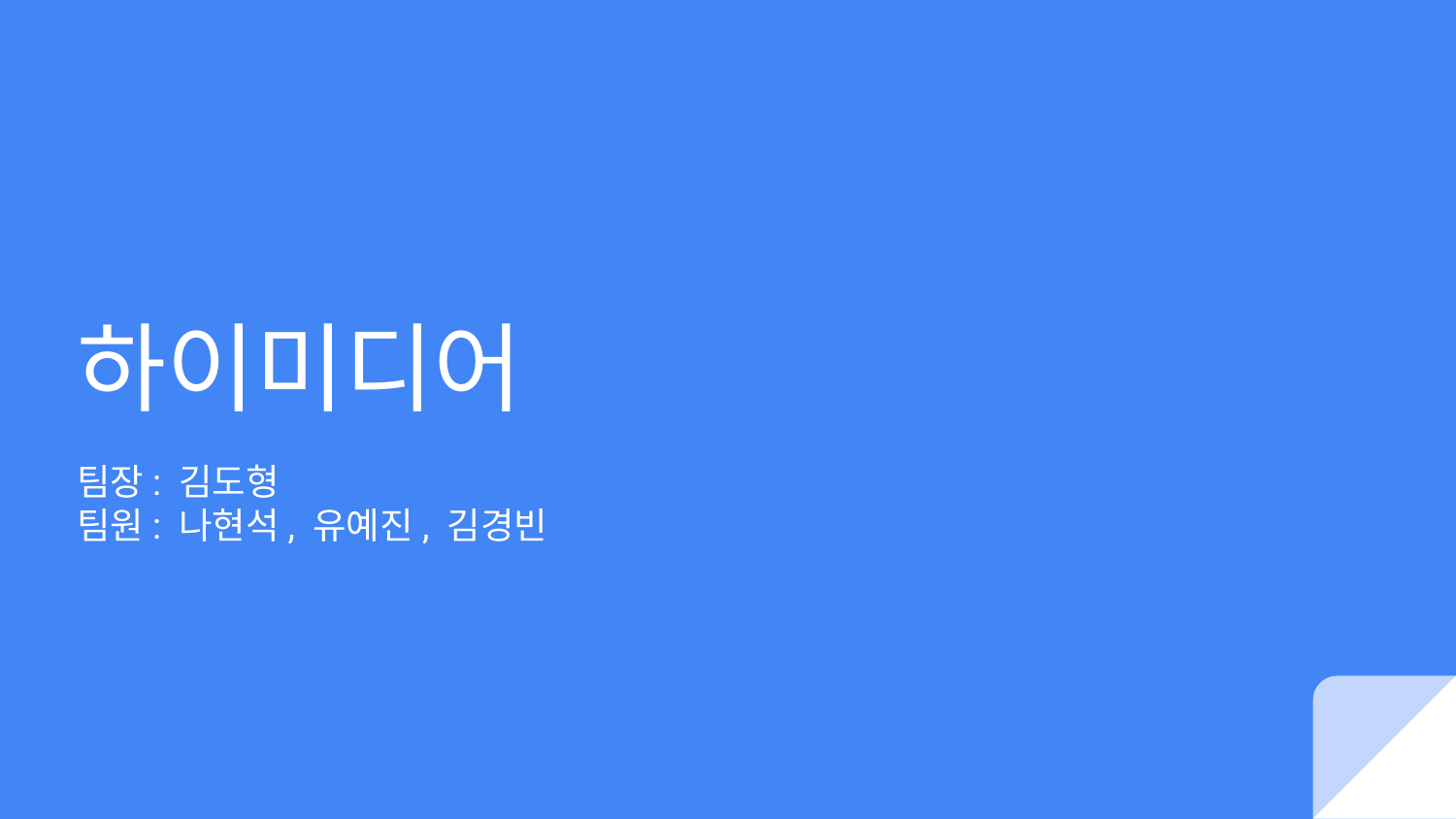

# 하이미디어
팀장: 김도형
팀원: 나현석, 유예진, 김경빈